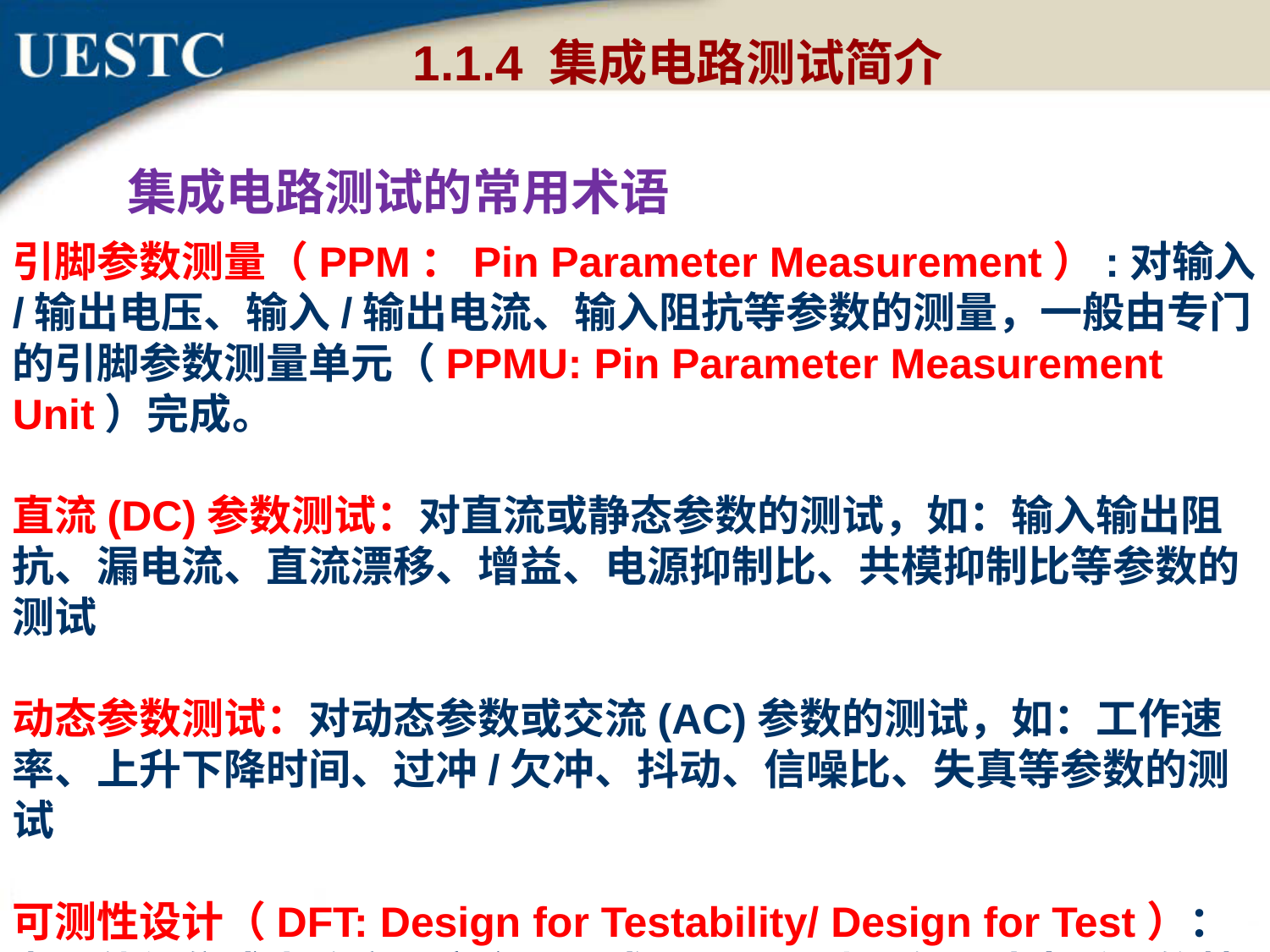

1.1.4 集成电路测试简介
集成电路测试的常用术语
引脚参数测量（PPM：Pin Parameter Measurement）:对输入/输出电压、输入/输出电流、输入阻抗等参数的测量，一般由专门的引脚参数测量单元（PPMU: Pin Parameter Measurement Unit）完成。

直流(DC)参数测试：对直流或静态参数的测试，如：输入输出阻抗、漏电流、直流漂移、增益、电源抑制比、共模抑制比等参数的测试

动态参数测试：对动态参数或交流(AC)参数的测试，如：工作速率、上升下降时间、过冲/欠冲、抖动、信噪比、失真等参数的测试

可测性设计（DFT: Design for Testability/ Design for Test）：为了使得集成电路产品完全可测或更易于测试而在设计中采用的特殊方法或附加的电路叫做可测性设计。